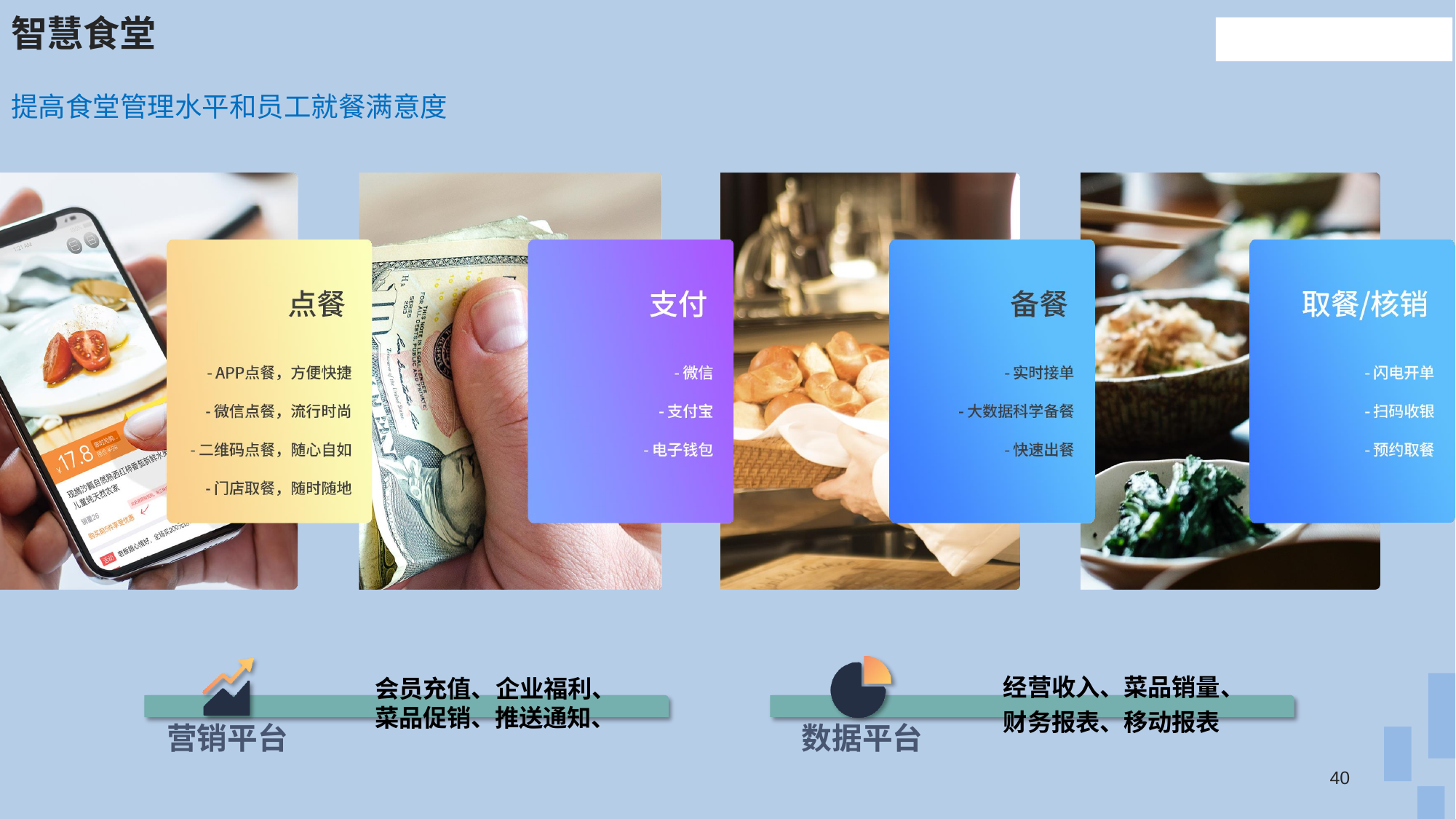

# 智慧食堂

提高食堂管理水平和员工就餐满意度

经营收入、菜品销量、 财务报表、移动报表
会员充值、企业福利、
菜品促销、推送通知、

营销平台
数据平台
40